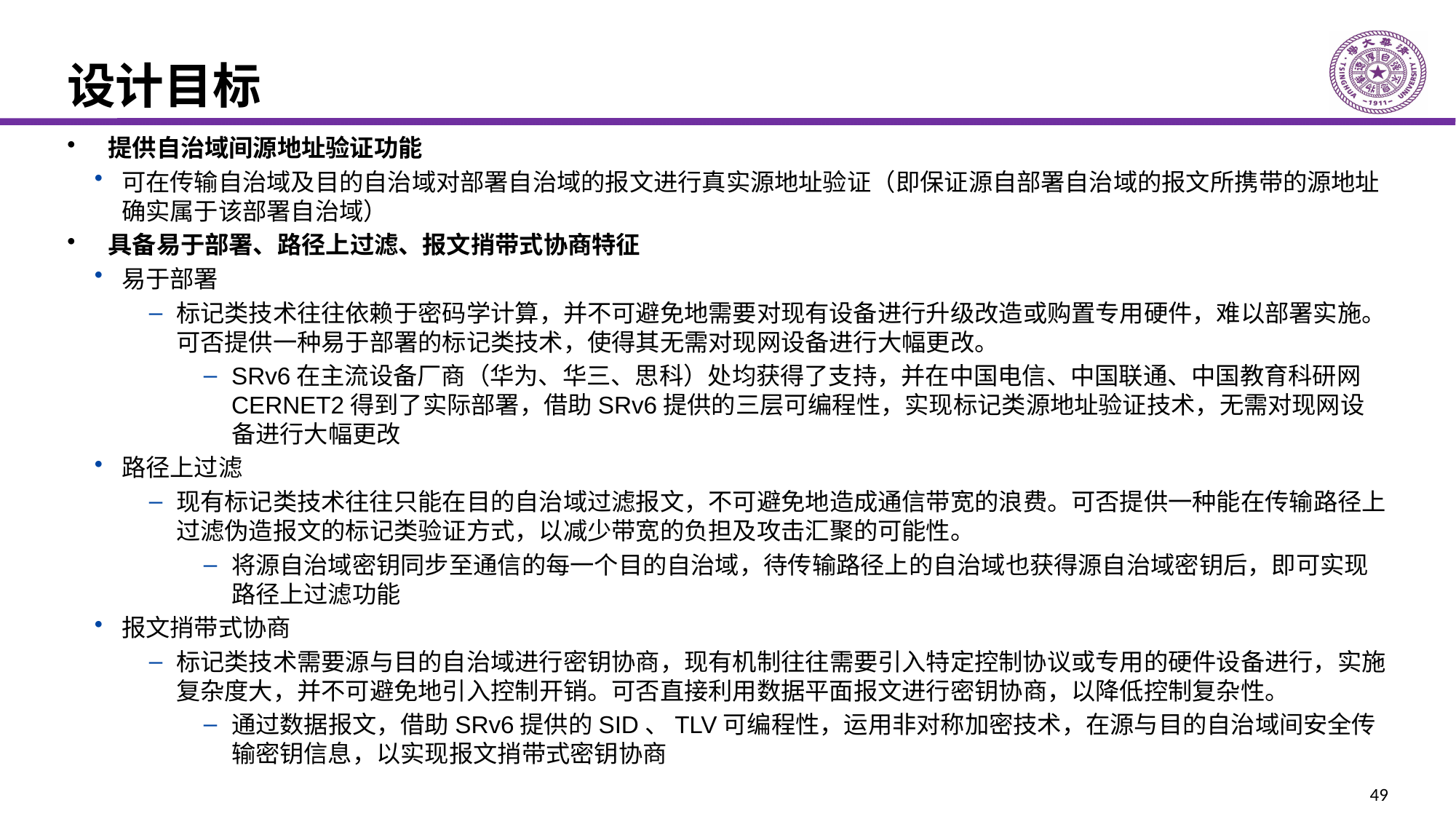

# 设计目标
提供自治域间源地址验证功能
可在传输自治域及目的自治域对部署自治域的报文进行真实源地址验证（即保证源自部署自治域的报文所携带的源地址确实属于该部署自治域）
具备易于部署、路径上过滤、报文捎带式协商特征
易于部署
标记类技术往往依赖于密码学计算，并不可避免地需要对现有设备进行升级改造或购置专用硬件，难以部署实施。可否提供一种易于部署的标记类技术，使得其无需对现网设备进行大幅更改。
SRv6在主流设备厂商（华为、华三、思科）处均获得了支持，并在中国电信、中国联通、中国教育科研网CERNET2得到了实际部署，借助SRv6提供的三层可编程性，实现标记类源地址验证技术，无需对现网设备进行大幅更改
路径上过滤
现有标记类技术往往只能在目的自治域过滤报文，不可避免地造成通信带宽的浪费。可否提供一种能在传输路径上过滤伪造报文的标记类验证方式，以减少带宽的负担及攻击汇聚的可能性。
将源自治域密钥同步至通信的每一个目的自治域，待传输路径上的自治域也获得源自治域密钥后，即可实现路径上过滤功能
报文捎带式协商
标记类技术需要源与目的自治域进行密钥协商，现有机制往往需要引入特定控制协议或专用的硬件设备进行，实施复杂度大，并不可避免地引入控制开销。可否直接利用数据平面报文进行密钥协商，以降低控制复杂性。
通过数据报文，借助SRv6提供的SID、TLV可编程性，运用非对称加密技术，在源与目的自治域间安全传输密钥信息，以实现报文捎带式密钥协商